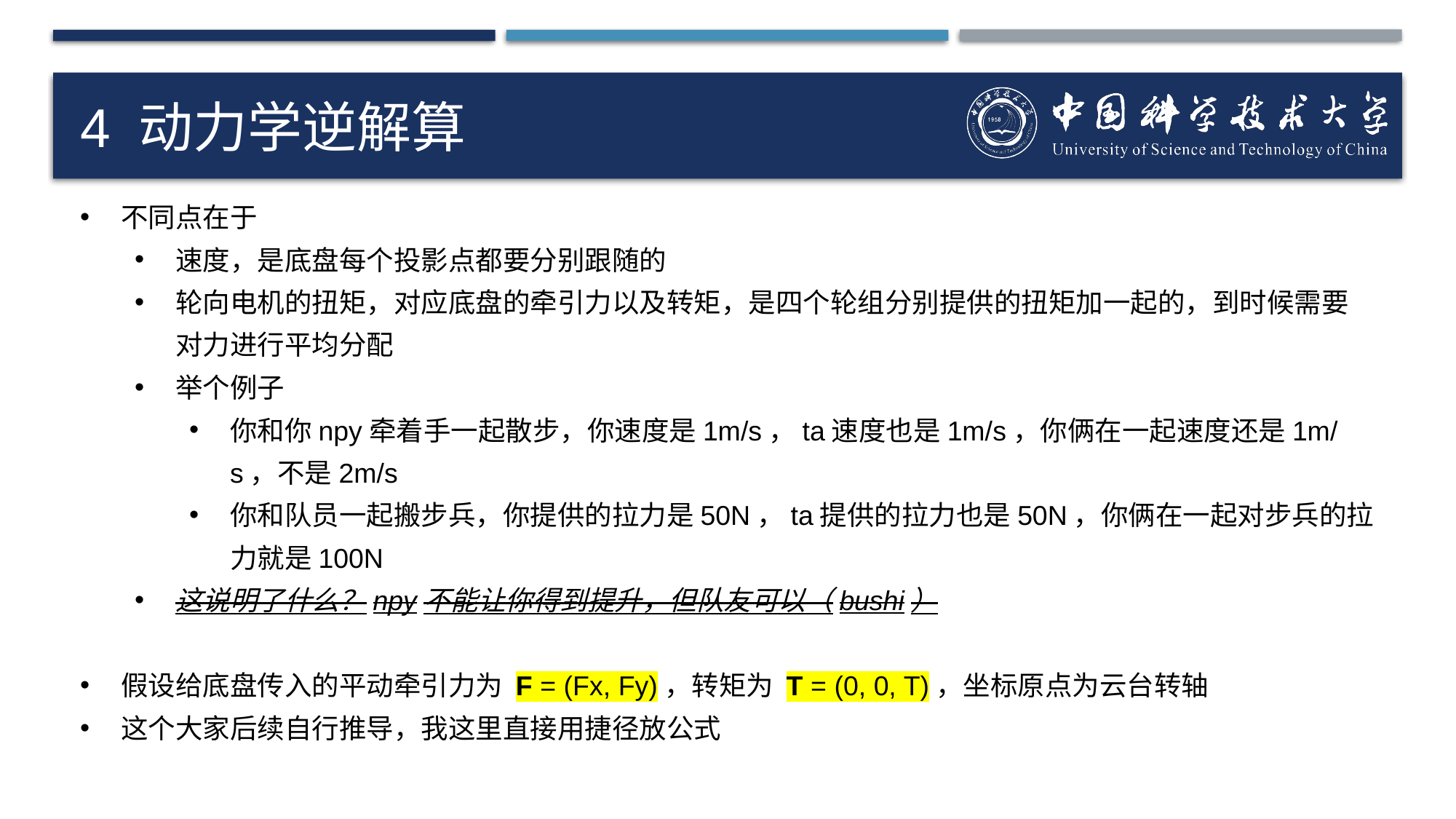

# 4 动力学逆解算
不同点在于
速度，是底盘每个投影点都要分别跟随的
轮向电机的扭矩，对应底盘的牵引力以及转矩，是四个轮组分别提供的扭矩加一起的，到时候需要对力进行平均分配
举个例子
你和你npy牵着手一起散步，你速度是1m/s，ta速度也是1m/s，你俩在一起速度还是1m/s，不是2m/s
你和队员一起搬步兵，你提供的拉力是50N，ta提供的拉力也是50N，你俩在一起对步兵的拉力就是100N
这说明了什么？npy不能让你得到提升，但队友可以（bushi）

假设给底盘传入的平动牵引力为 F = (Fx, Fy)，转矩为 T = (0, 0, T)，坐标原点为云台转轴
这个大家后续自行推导，我这里直接用捷径放公式